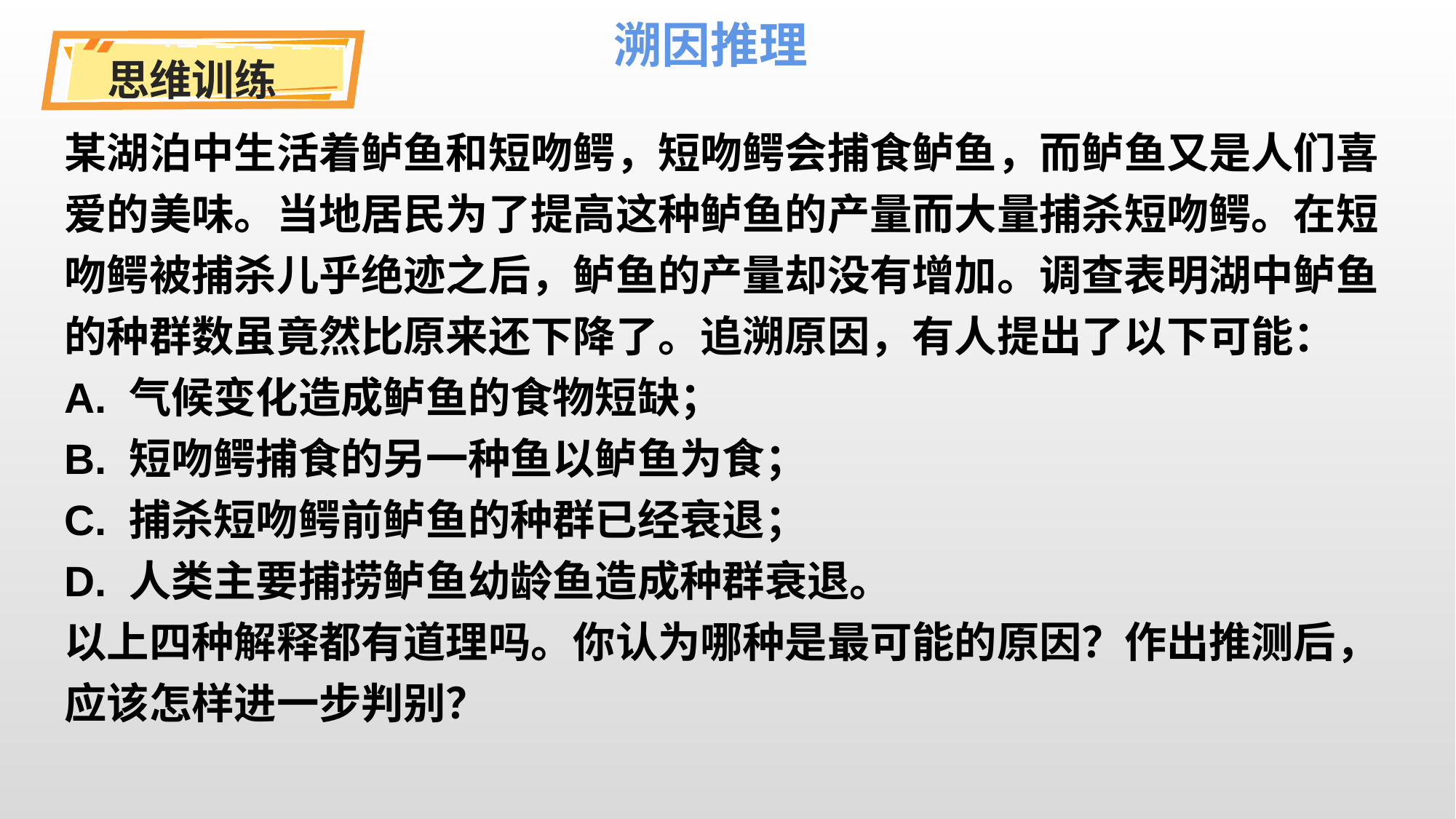

溯因推理
思维训练

某湖泊中生活着鲈鱼和短吻鳄，短吻鳄会捕食鲈鱼，而鲈鱼又是人们喜爱的美味。当地居民为了提高这种鲈鱼的产量而大量捕杀短吻鳄。在短吻鳄被捕杀儿乎绝迹之后，鲈鱼的产量却没有增加。调查表明湖中鲈鱼的种群数虽竟然比原来还下降了。追溯原因，有人提出了以下可能：
A. 气候变化造成鲈鱼的食物短缺；
B. 短吻鳄捕食的另一种鱼以鲈鱼为食；
C. 捕杀短吻鳄前鲈鱼的种群已经衰退；
D. 人类主要捕捞鲈鱼幼龄鱼造成种群衰退。
以上四种解释都有道理吗。你认为哪种是最可能的原因？作出推测后，应该怎样进一步判别？